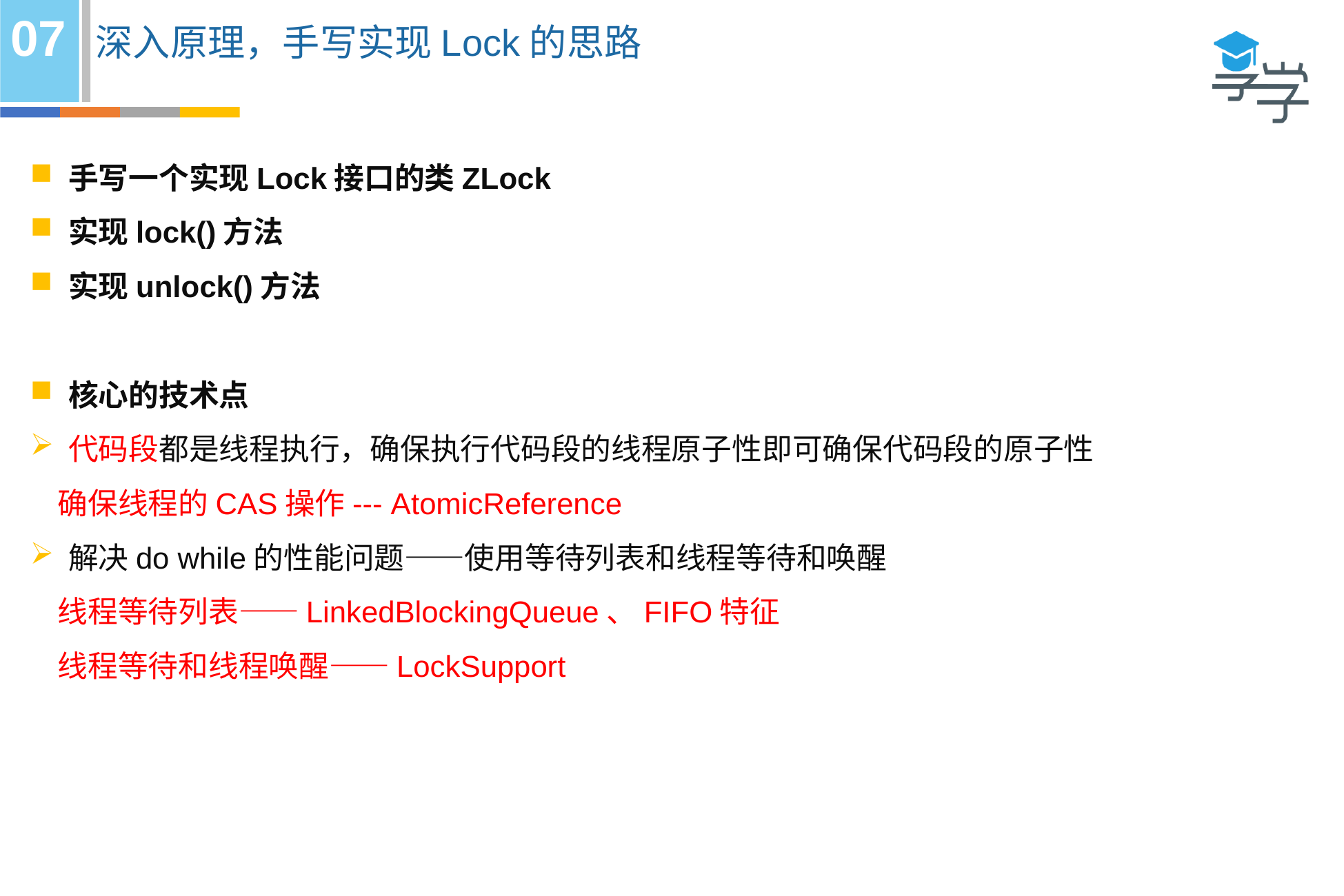

07
深入原理，手写实现Lock的思路

手写一个实现Lock接口的类ZLock
实现lock()方法
实现unlock()方法

核心的技术点
代码段都是线程执行，确保执行代码段的线程原子性即可确保代码段的原子性
   确保线程的CAS操作--- AtomicReference
解决do while的性能问题——使用等待列表和线程等待和唤醒
   线程等待列表——LinkedBlockingQueue、FIFO特征
   线程等待和线程唤醒——LockSupport